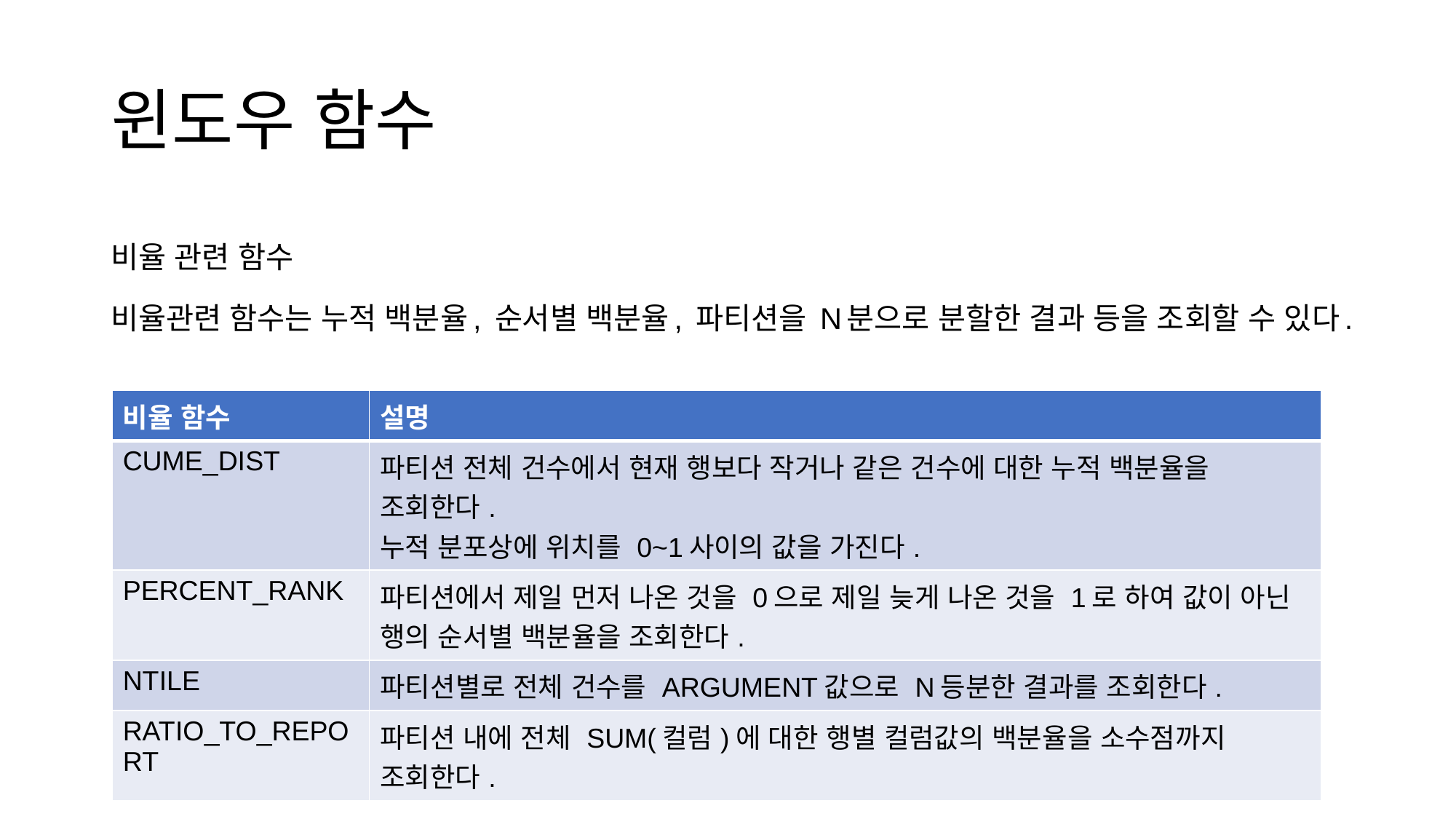

# 윈도우 함수
비율 관련 함수
비율관련 함수는 누적 백분율, 순서별 백분율, 파티션을 N분으로 분할한 결과 등을 조회할 수 있다.

| 비율 함수 | 설명 |
| --- | --- |
| CUME\_DIST | 파티션 전체 건수에서 현재 행보다 작거나 같은 건수에 대한 누적 백분율을 조회한다. 누적 분포상에 위치를 0~1사이의 값을 가진다. |
| PERCENT\_RANK | 파티션에서 제일 먼저 나온 것을 0으로 제일 늦게 나온 것을 1로 하여 값이 아닌 행의 순서별 백분율을 조회한다. |
| NTILE | 파티션별로 전체 건수를 ARGUMENT값으로 N등분한 결과를 조회한다. |
| RATIO\_TO\_REPORT | 파티션 내에 전체 SUM(컬럼)에 대한 행별 컬럼값의 백분율을 소수점까지 조회한다. |